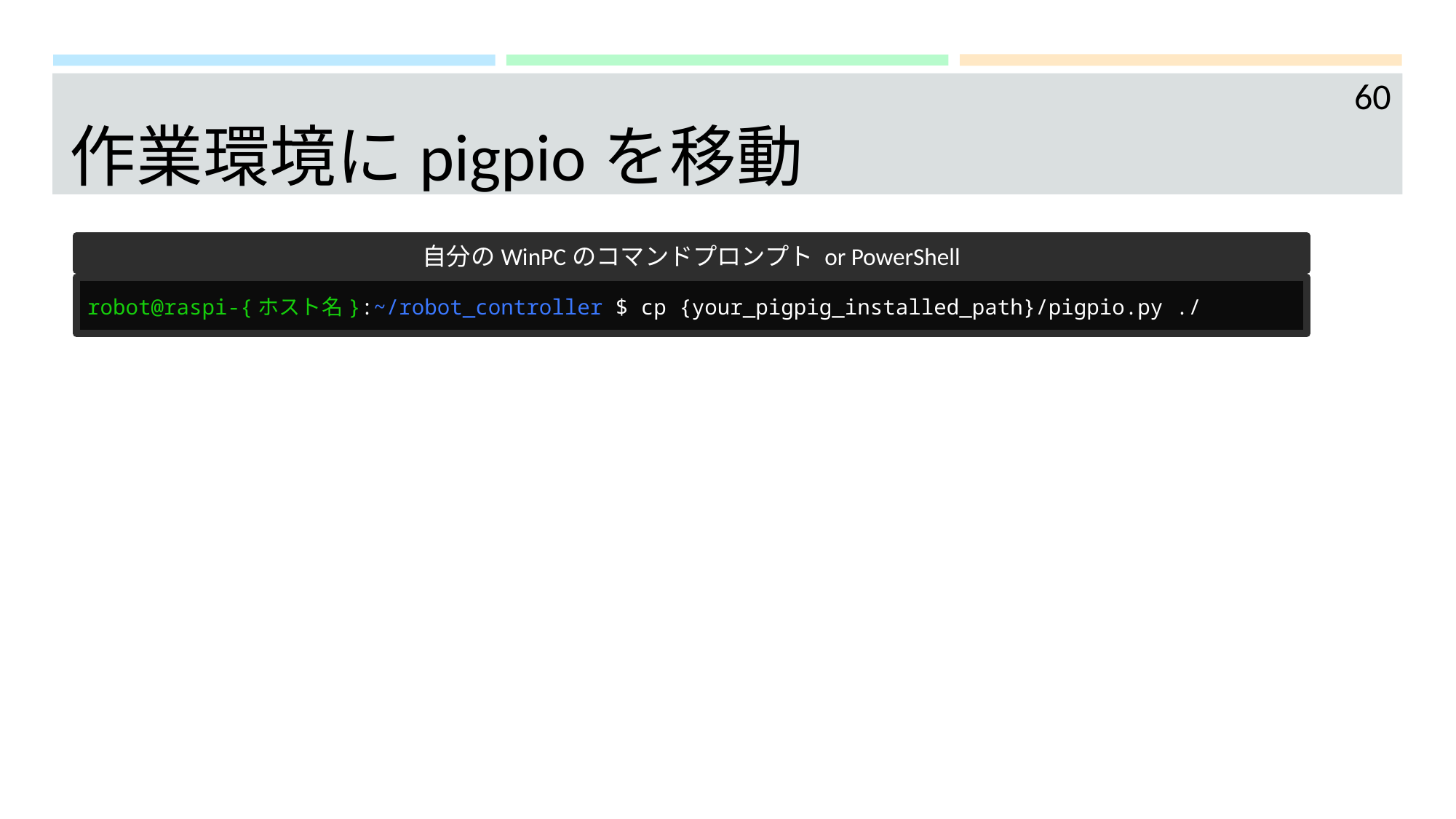

60
# 作業環境にpigpioを移動
自分のWinPCのコマンドプロンプト or PowerShell
robot@raspi-{ホスト名}:~/robot_controller $ cp {your_pigpig_installed_path}/pigpio.py ./